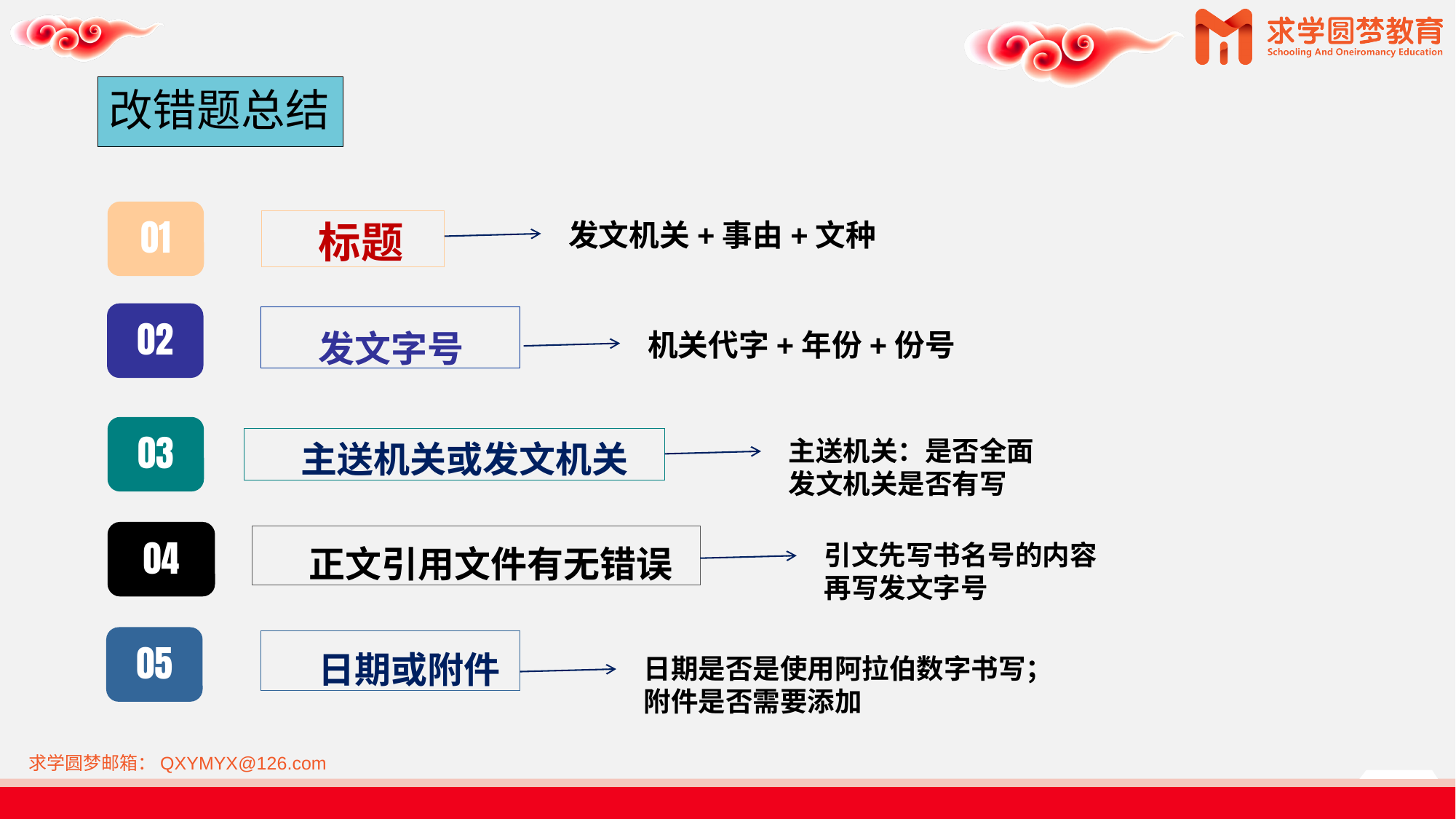

改错题总结
01
标题
发文机关+事由+文种
02
发文字号
机关代字+年份+份号
03
主送机关或发文机关
主送机关：是否全面
发文机关是否有写
04
正文引用文件有无错误
引文先写书名号的内容
再写发文字号
05
日期或附件
日期是否是使用阿拉伯数字书写；
附件是否需要添加